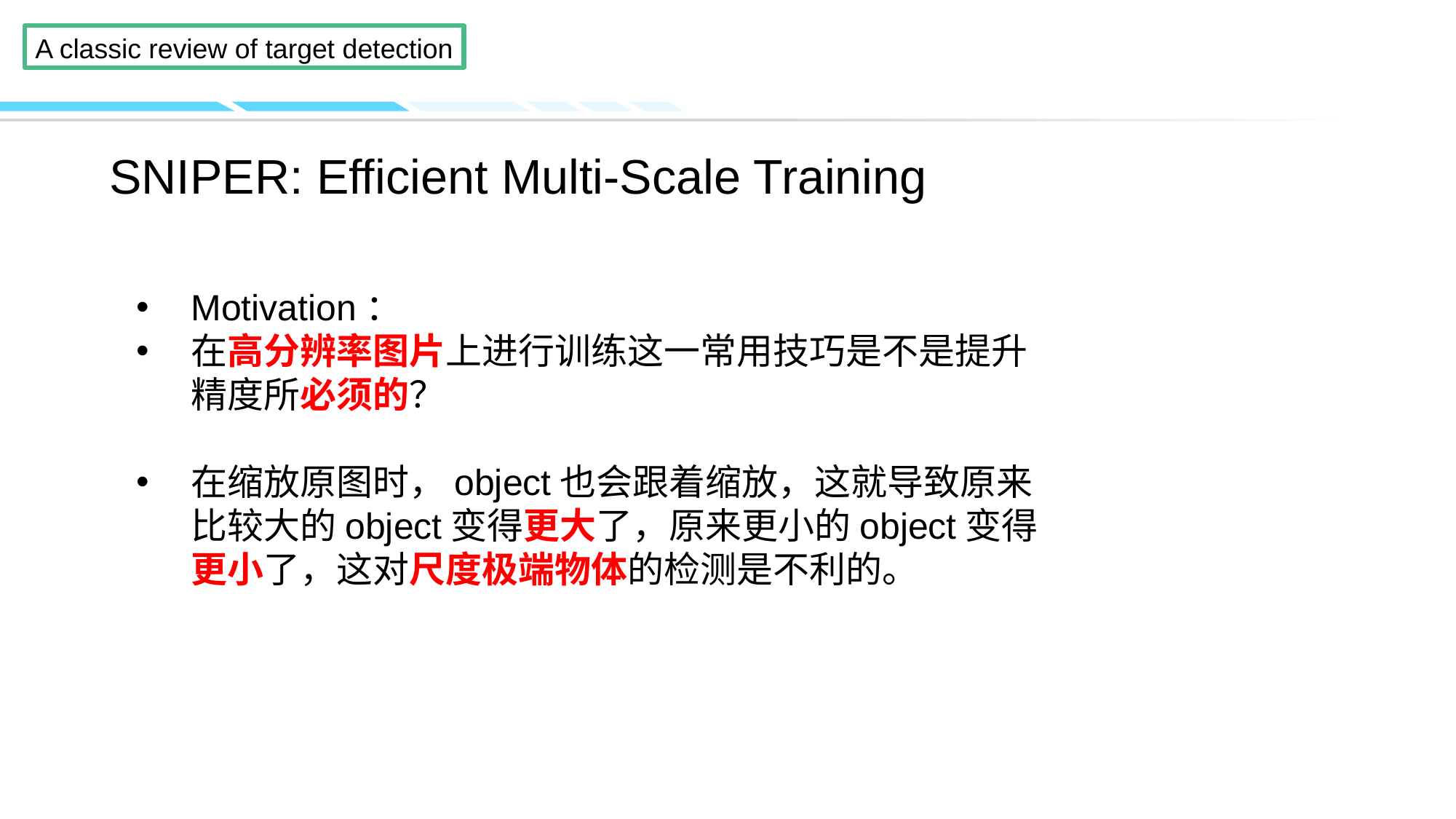

# SNIPER: Efficient Multi-Scale Training
Motivation：
在高分辨率图片上进行训练这一常用技巧是不是提升精度所必须的？

在缩放原图时，object也会跟着缩放，这就导致原来比较大的object变得更大了，原来更小的object变得更小了，这对尺度极端物体的检测是不利的。